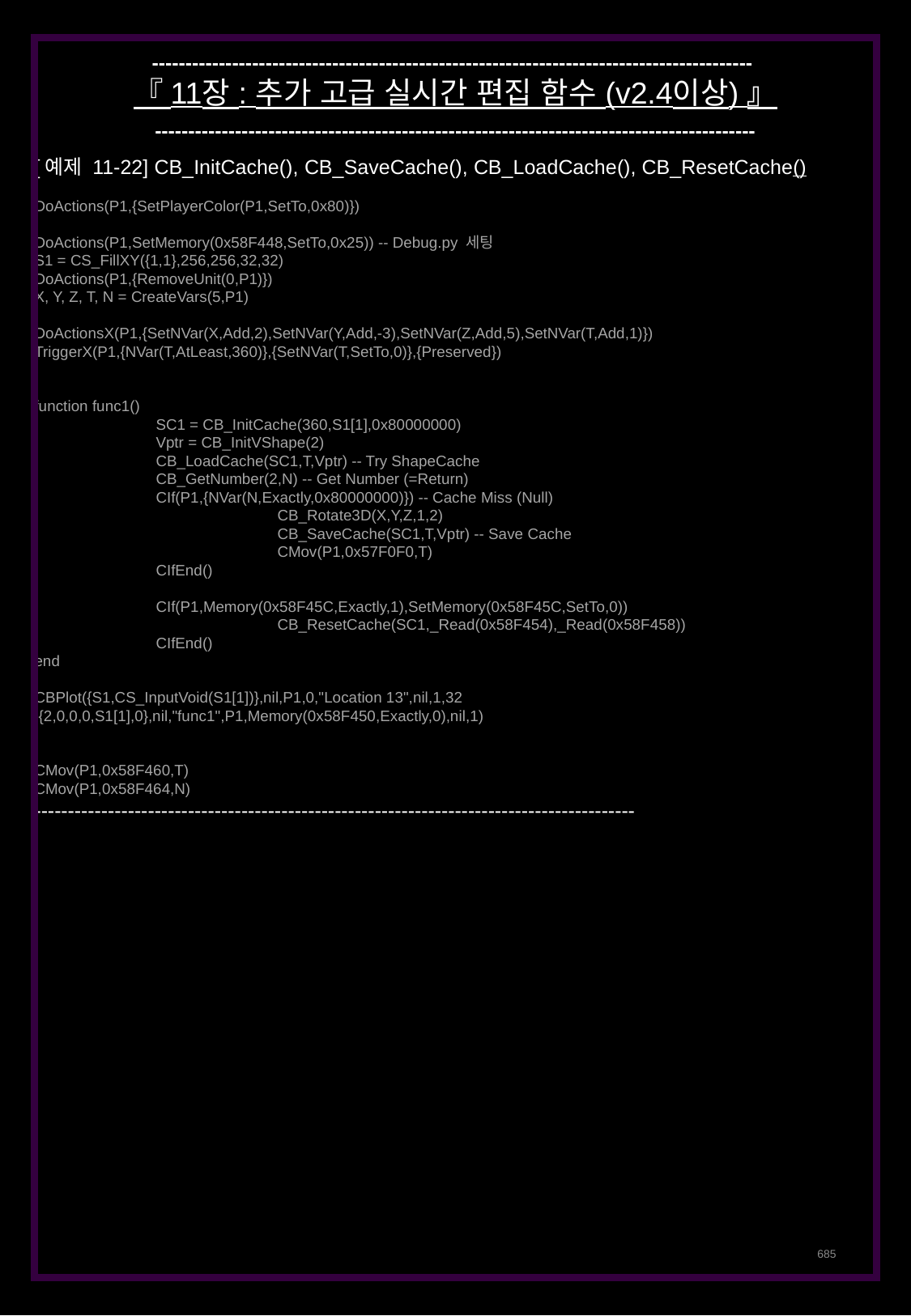

------------------------------------------------------------------------------------------
『 11장 : 추가 고급 실시간 편집 함수 (v2.4이상) 』
------------------------------------------------------------------------------------------
[예제 11-22] CB_InitCache(), CB_SaveCache(), CB_LoadCache(), CB_ResetCache()

DoActions(P1,{SetPlayerColor(P1,SetTo,0x80)})

DoActions(P1,SetMemory(0x58F448,SetTo,0x25)) -- Debug.py 세팅
S1 = CS_FillXY({1,1},256,256,32,32)
DoActions(P1,{RemoveUnit(0,P1)})
X, Y, Z, T, N = CreateVars(5,P1)

DoActionsX(P1,{SetNVar(X,Add,2),SetNVar(Y,Add,-3),SetNVar(Z,Add,5),SetNVar(T,Add,1)})
TriggerX(P1,{NVar(T,AtLeast,360)},{SetNVar(T,SetTo,0)},{Preserved})

function func1()
	SC1 = CB_InitCache(360,S1[1],0x80000000)
	Vptr = CB_InitVShape(2)
	CB_LoadCache(SC1,T,Vptr) -- Try ShapeCache
	CB_GetNumber(2,N) -- Get Number (=Return)
	CIf(P1,{NVar(N,Exactly,0x80000000)}) -- Cache Miss (Null)
		CB_Rotate3D(X,Y,Z,1,2)
		CB_SaveCache(SC1,T,Vptr) -- Save Cache
		CMov(P1,0x57F0F0,T)
	CIfEnd()

	CIf(P1,Memory(0x58F45C,Exactly,1),SetMemory(0x58F45C,SetTo,0))
		CB_ResetCache(SC1,_Read(0x58F454),_Read(0x58F458))
	CIfEnd()
end

CBPlot({S1,CS_InputVoid(S1[1])},nil,P1,0,"Location 13",nil,1,32
,{2,0,0,0,S1[1],0},nil,"func1",P1,Memory(0x58F450,Exactly,0),nil,1)

CMov(P1,0x58F460,T)
CMov(P1,0x58F464,N)
------------------------------------------------------------------------------------------
685